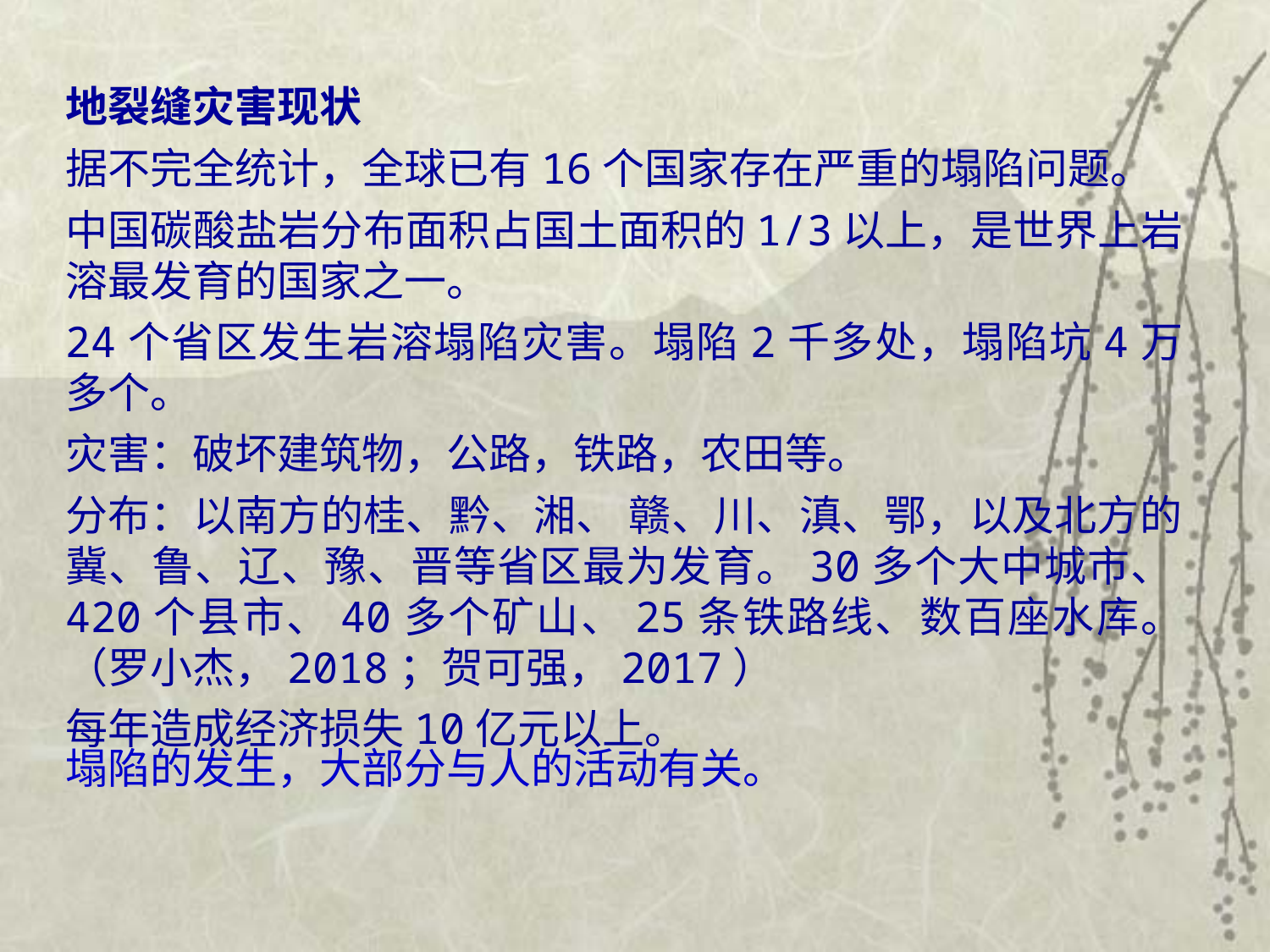

地裂缝灾害现状
据不完全统计，全球已有16个国家存在严重的塌陷问题。
中国碳酸盐岩分布面积占国土面积的1/3以上，是世界上岩溶最发育的国家之一。
24个省区发生岩溶塌陷灾害。塌陷2千多处，塌陷坑4万多个。
灾害：破坏建筑物，公路，铁路，农田等。
分布：以南方的桂、黔、湘、 赣、川、滇、鄂，以及北方的冀、鲁、辽、豫、晋等省区最为发育。30多个大中城市、420个县市、40多个矿山、25条铁路线、数百座水库。（罗小杰，2018；贺可强，2017）
每年造成经济损失10亿元以上。
塌陷的发生，大部分与人的活动有关。